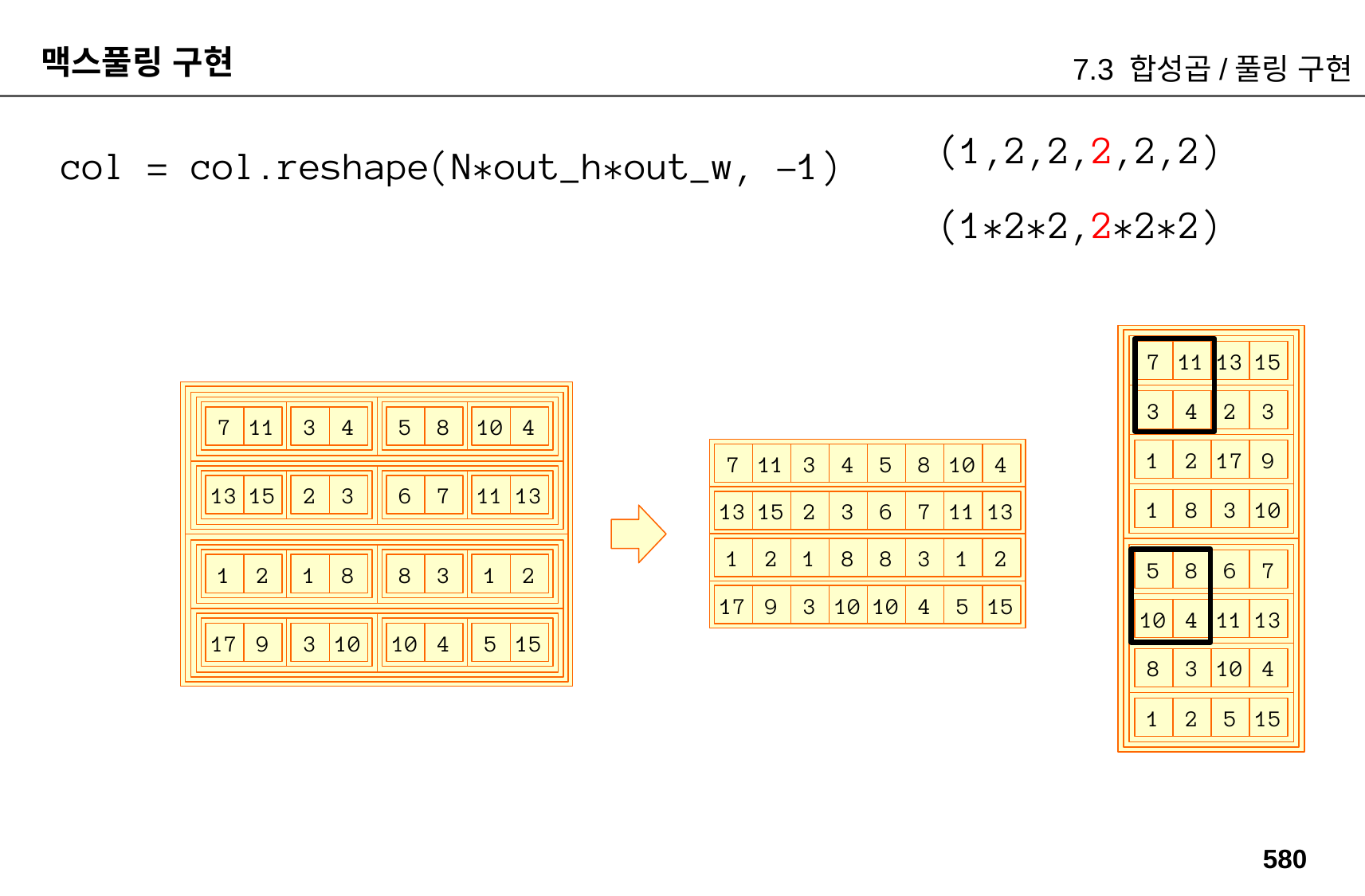

맥스풀링 구현
7.3 합성곱/풀링 구현
(1,2,2,2,2,2)
col = col.reshape(N*out_h*out_w, -1)
(1*2*2,2*2*2)

7
11
13
15

3
4
2
3

3
4
10
4
7
11
5
8

1
2
17
9
7
11
3
4
5
8
10
4

2
3
11
13
13
15
6
7

1
8
3
10
13
15
2
3
6
7
11
13

1
2
1
8
8
3
1
2

5
8
6
7
1
8
1
2
1
2
8
3

17
9
3
10
10
4
5
15

10
4
11
13

3

3
10
5
15
17
9
10
4

8
3
10
4

1
2
5
15